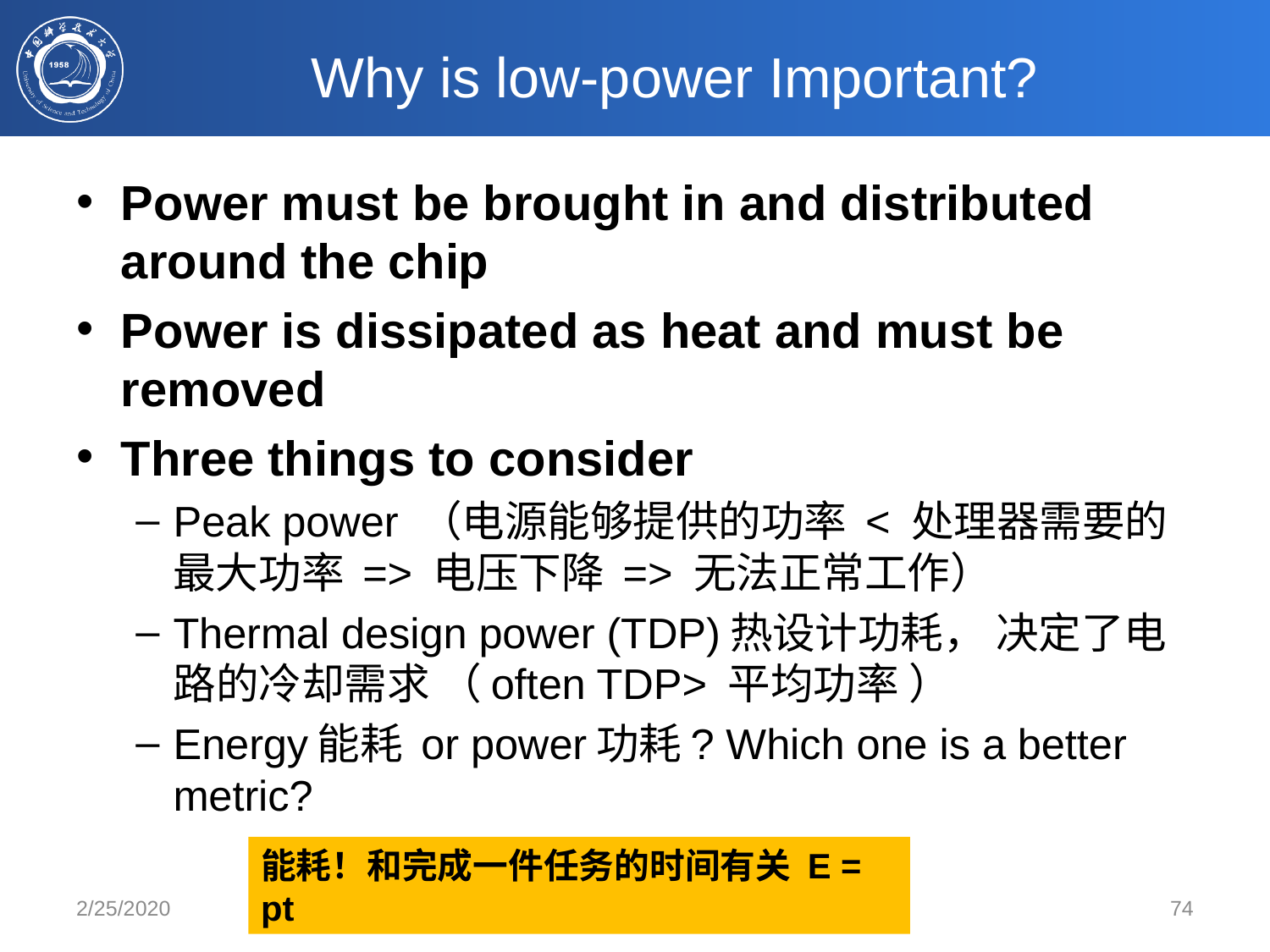

# Why is low-power Important?
Power must be brought in and distributed around the chip
Power is dissipated as heat and must be removed
Three things to consider
Peak power （电源能够提供的功率 < 处理器需要的最大功率 => 电压下降 => 无法正常工作）
Thermal design power (TDP)热设计功耗， 决定了电路的冷却需求 （often TDP> 平均功率 ）
Energy能耗 or power功耗? Which one is a better metric?

能耗！和完成一件任务的时间有关 E = pt
2/25/2020
74